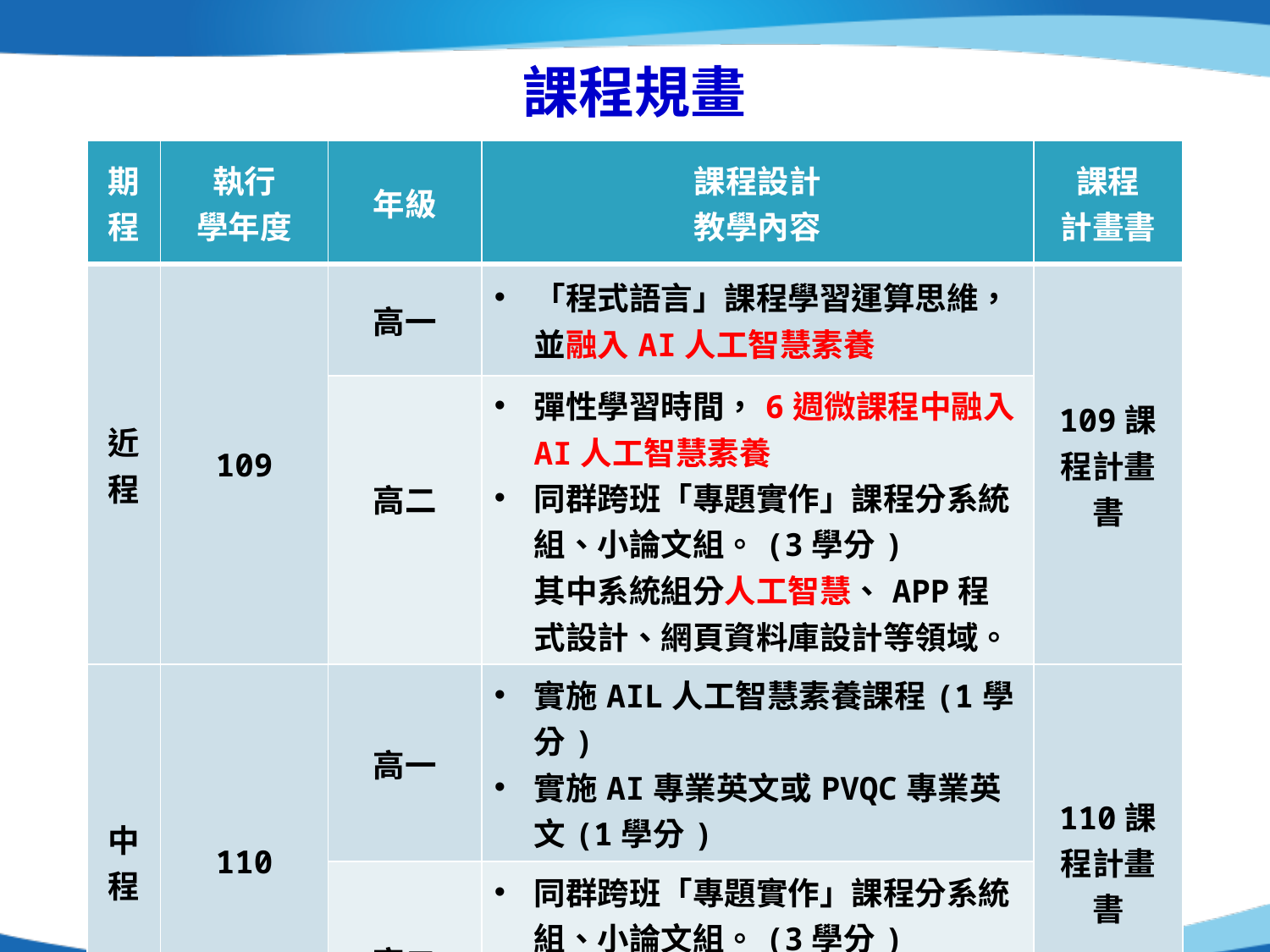

# 課程規畫
| 期程 | 執行 學年度 | 年級 | 課程設計 教學內容 | 課程 計畫書 |
| --- | --- | --- | --- | --- |
| 近程 | 109 | 高一 | 「程式語言」課程學習運算思維，並融入AI人工智慧素養 | 109課程計畫書 |
|  |  | 高二 | 彈性學習時間，6週微課程中融入AI人工智慧素養 同群跨班「專題實作」課程分系統組、小論文組。(3學分) 其中系統組分人工智慧、APP程式設計、網頁資料庫設計等領域。 |  |
| 中程 | 110 | 高一 | 實施AIL人工智慧素養課程(1學分) 實施AI專業英文或PVQC專業英文(1學分) | 110課程計畫書 |
|  |  | 高二 | 同群跨班「專題實作」課程分系統組、小論文組。(3學分) 其中系統組分人工智慧、APP程式設計、網頁資料庫設計等領域。 |  |
37